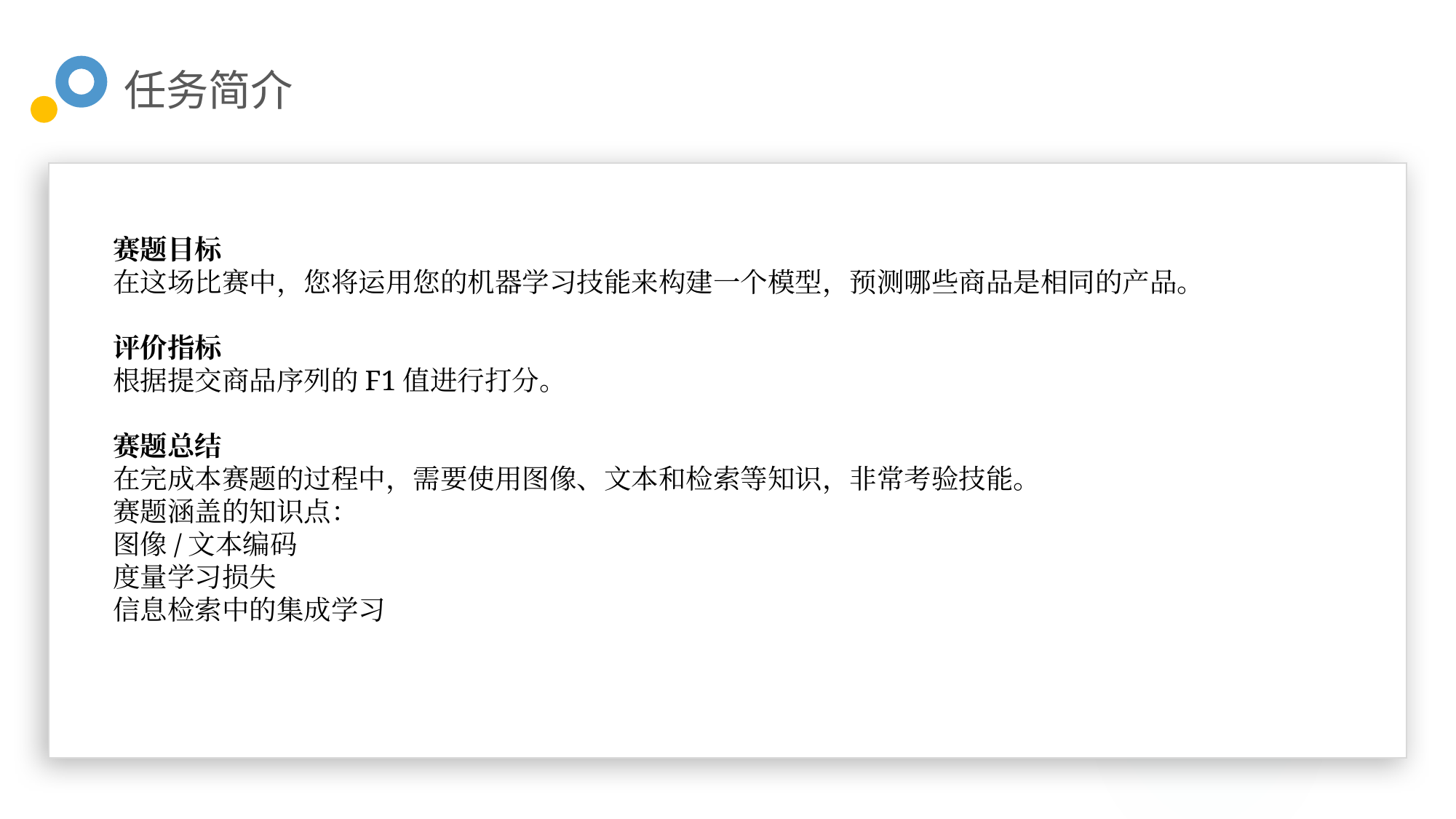

任务简介

赛题目标
在这场比赛中，您将运用您的机器学习技能来构建一个模型，预测哪些商品是相同的产品。

评价指标
根据提交商品序列的F1值进行打分。

赛题总结
在完成本赛题的过程中，需要使用图像、文本和检索等知识，非常考验技能。
赛题涵盖的知识点：
图像/文本编码
度量学习损失
信息检索中的集成学习